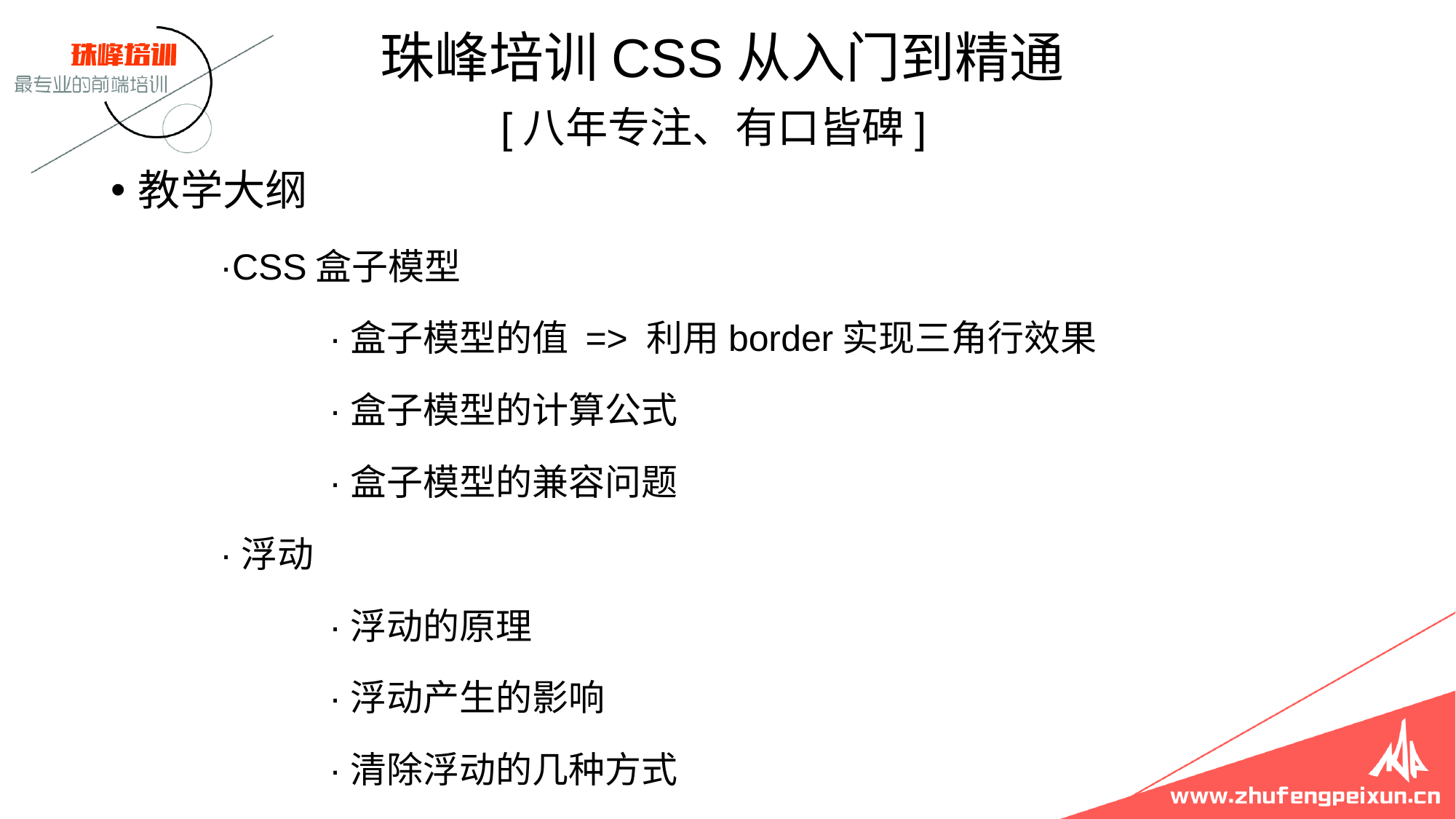

珠峰培训CSS从入门到精通
        [八年专注、有口皆碑]
教学大纲
	·CSS盒子模型
		·盒子模型的值 => 利用border实现三角行效果
		·盒子模型的计算公式
		·盒子模型的兼容问题
	·浮动
		·浮动的原理
		·浮动产生的影响
		·清除浮动的几种方式